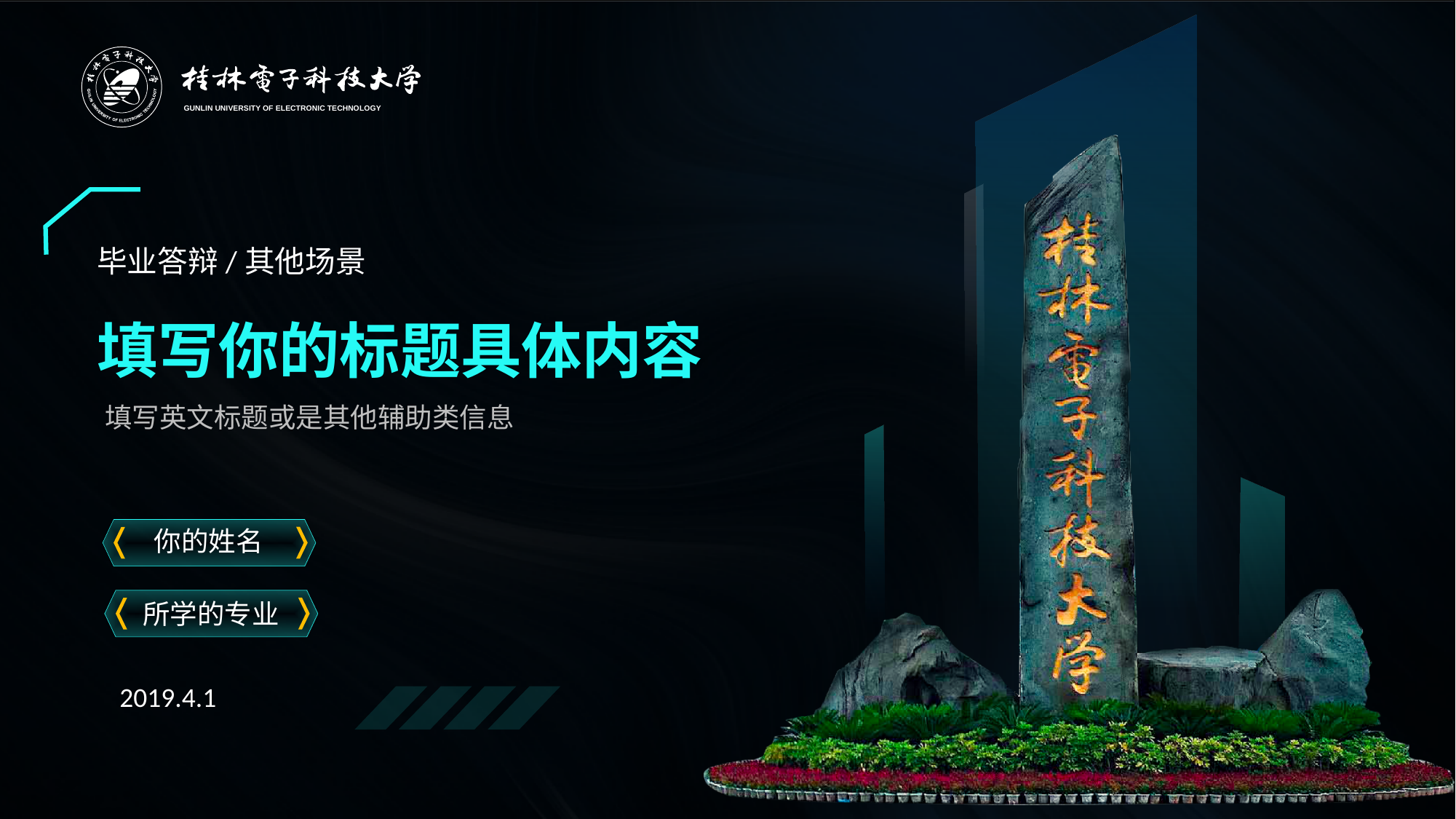

毕业答辩/其他场景
填写你的标题具体内容
填写英文标题或是其他辅助类信息

你的姓名

所学的专业

2019.4.1